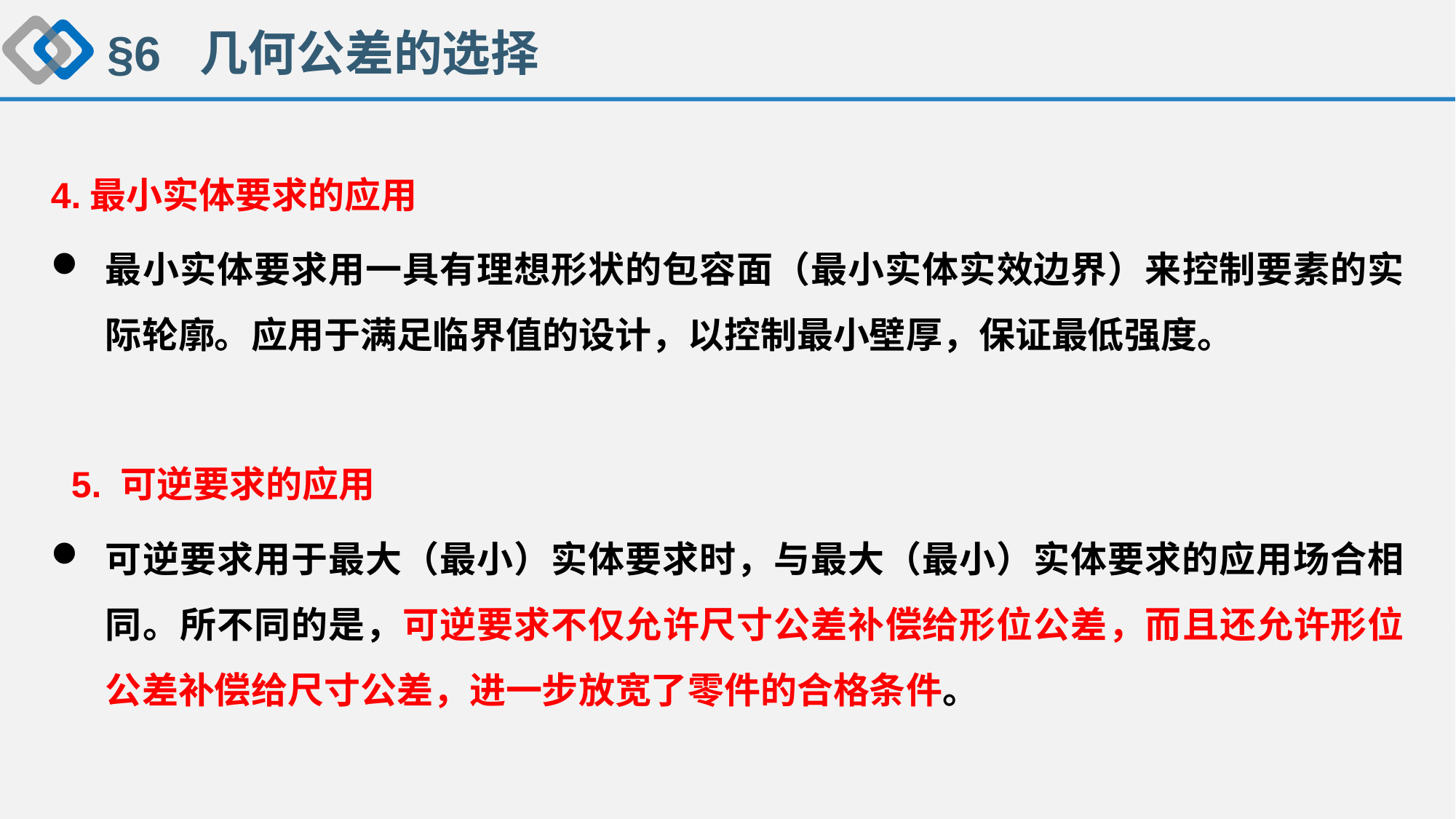

§6  几何公差的选择
4.最小实体要求的应用
最小实体要求用一具有理想形状的包容面（最小实体实效边界）来控制要素的实际轮廓。应用于满足临界值的设计，以控制最小壁厚，保证最低强度。

  5. 可逆要求的应用
可逆要求用于最大（最小）实体要求时，与最大（最小）实体要求的应用场合相同。所不同的是，可逆要求不仅允许尺寸公差补偿给形位公差，而且还允许形位公差补偿给尺寸公差，进一步放宽了零件的合格条件。